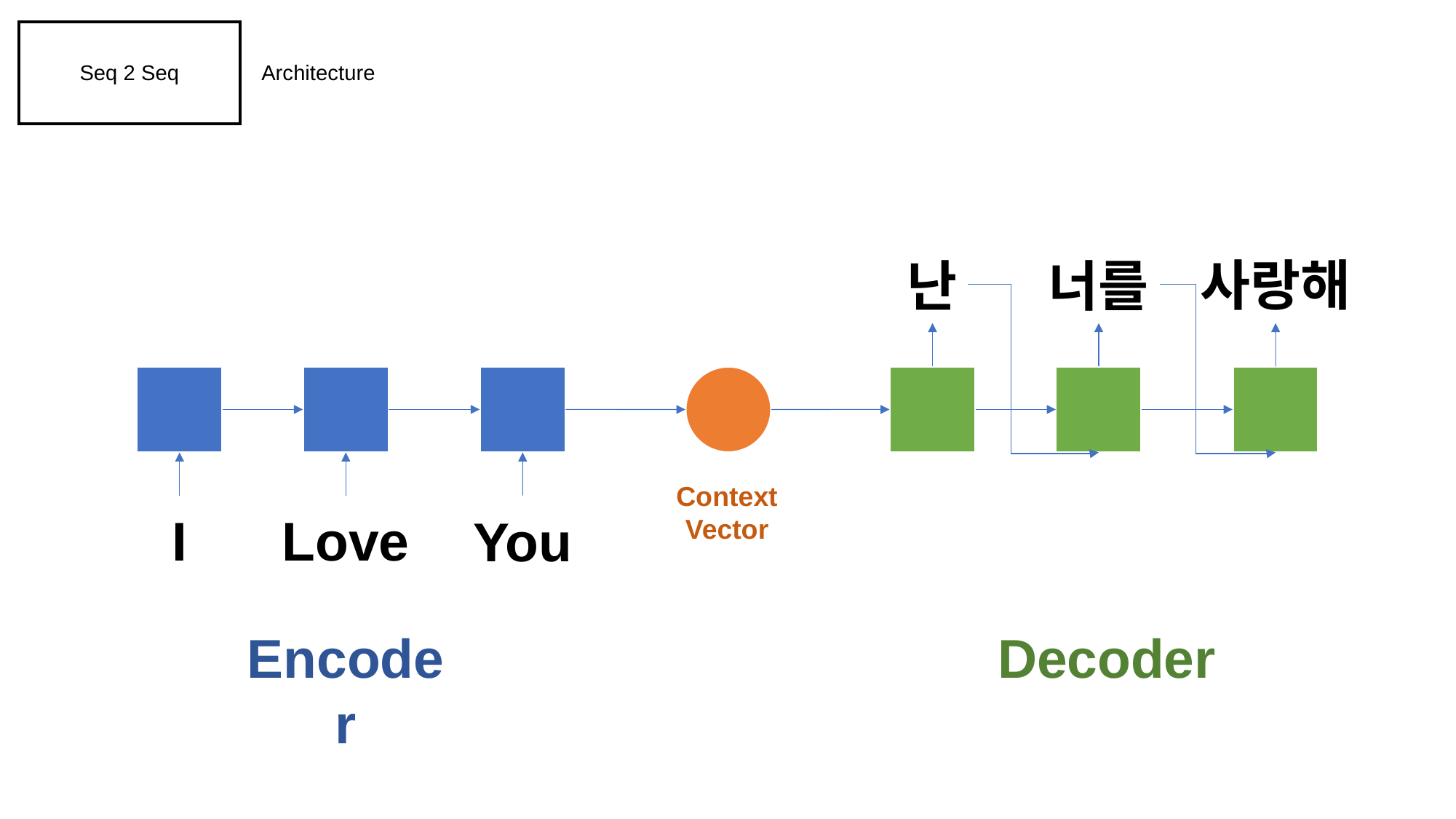

Seq 2 Seq
 Architecture
사랑해
너를
난

Context
Vector
I
Love
You
Encoder
Decoder